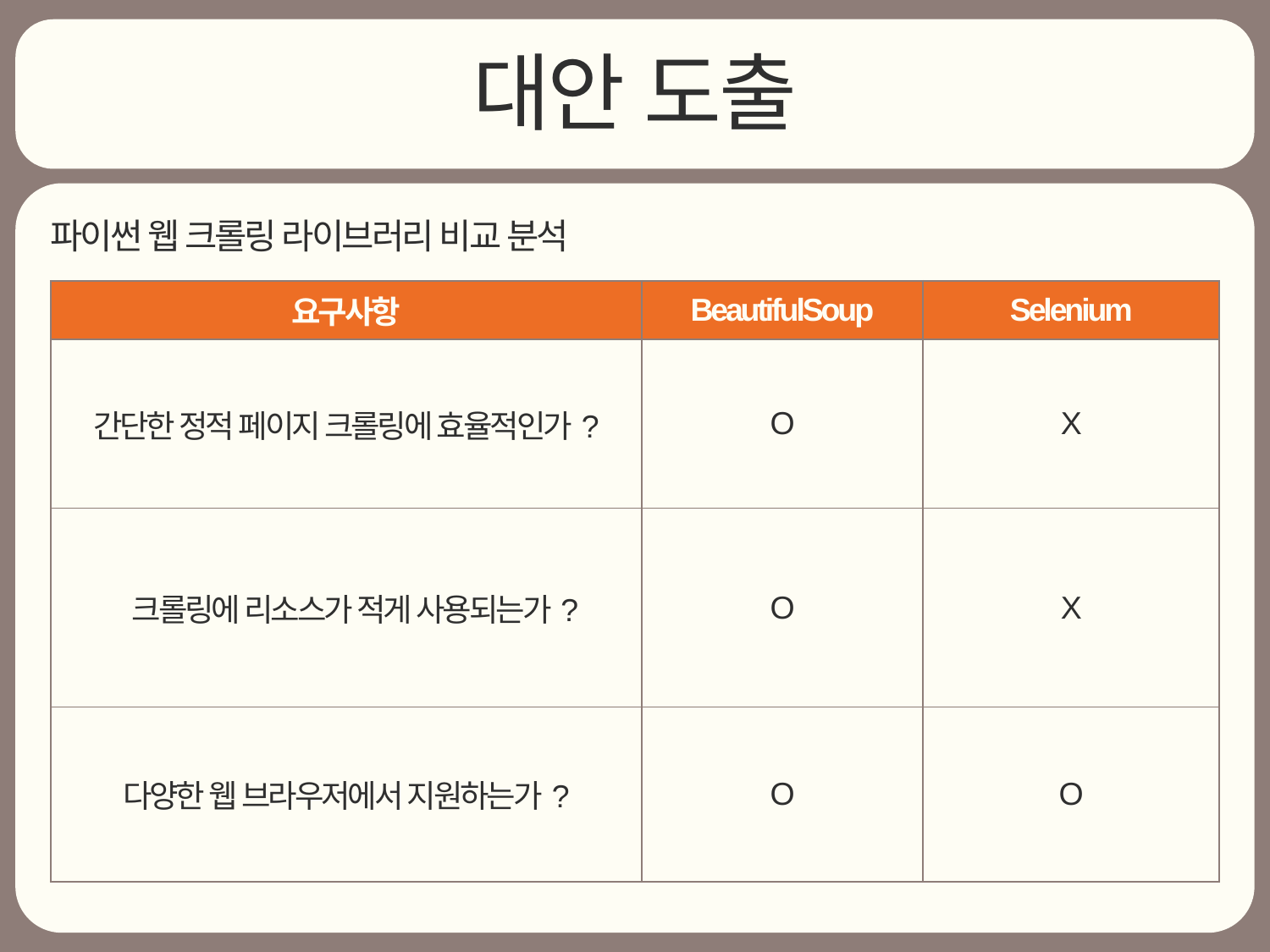

대안 도출
파이썬 웹 크롤링 라이브러리 비교 분석
| 요구사항 | BeautifulSoup | Selenium |
| --- | --- | --- |
| 간단한 정적 페이지 크롤링에 효율적인가? | O | X |
| 크롤링에 리소스가 적게 사용되는가? | O | X |
| 다양한 웹 브라우저에서 지원하는가? | O | O |